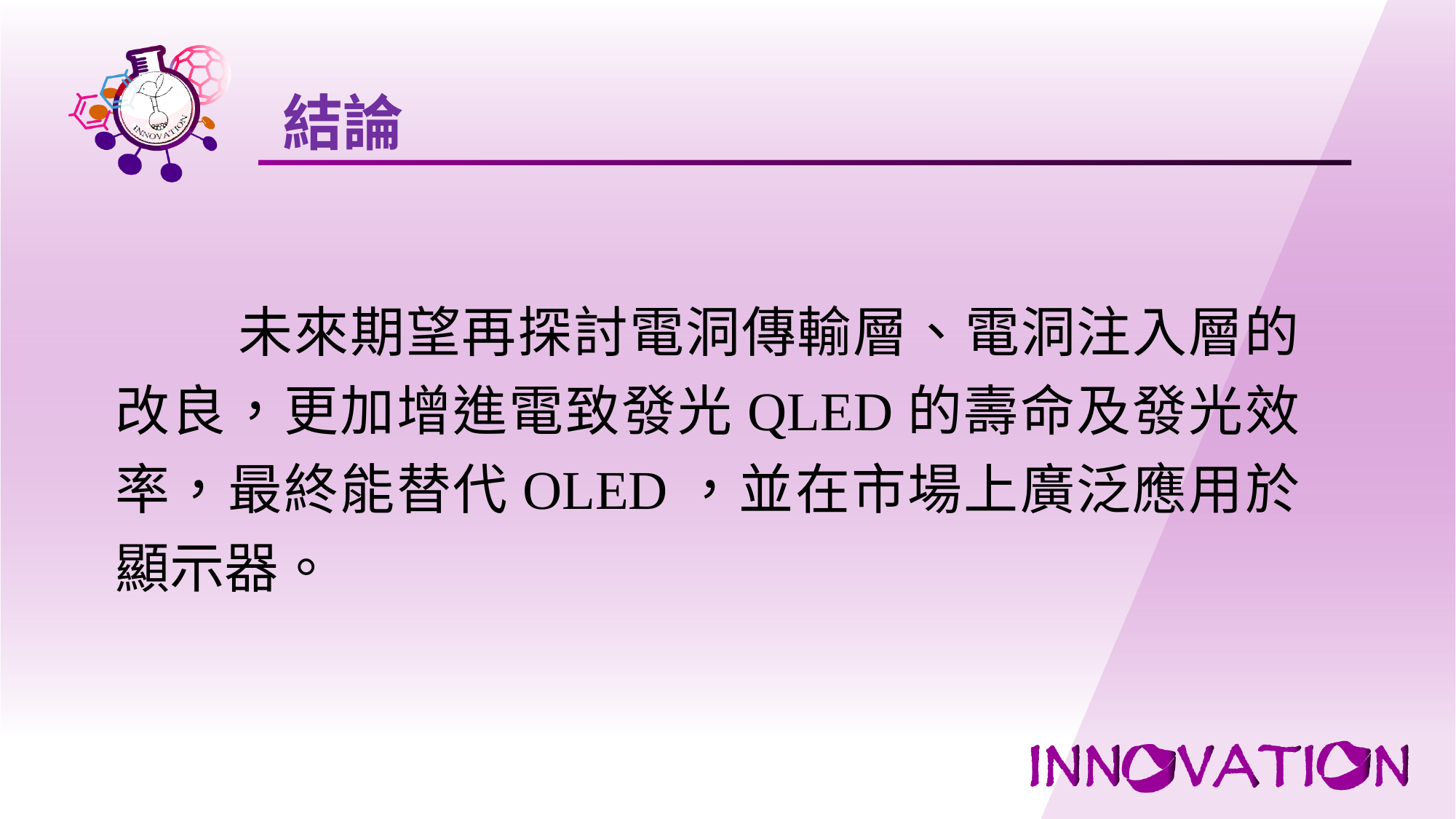

結論
        未來期望再探討電洞傳輸層、電洞注入層的改良，更加增進電致發光QLED的壽命及發光效率，最終能替代OLED，並在市場上廣泛應用於顯示器。